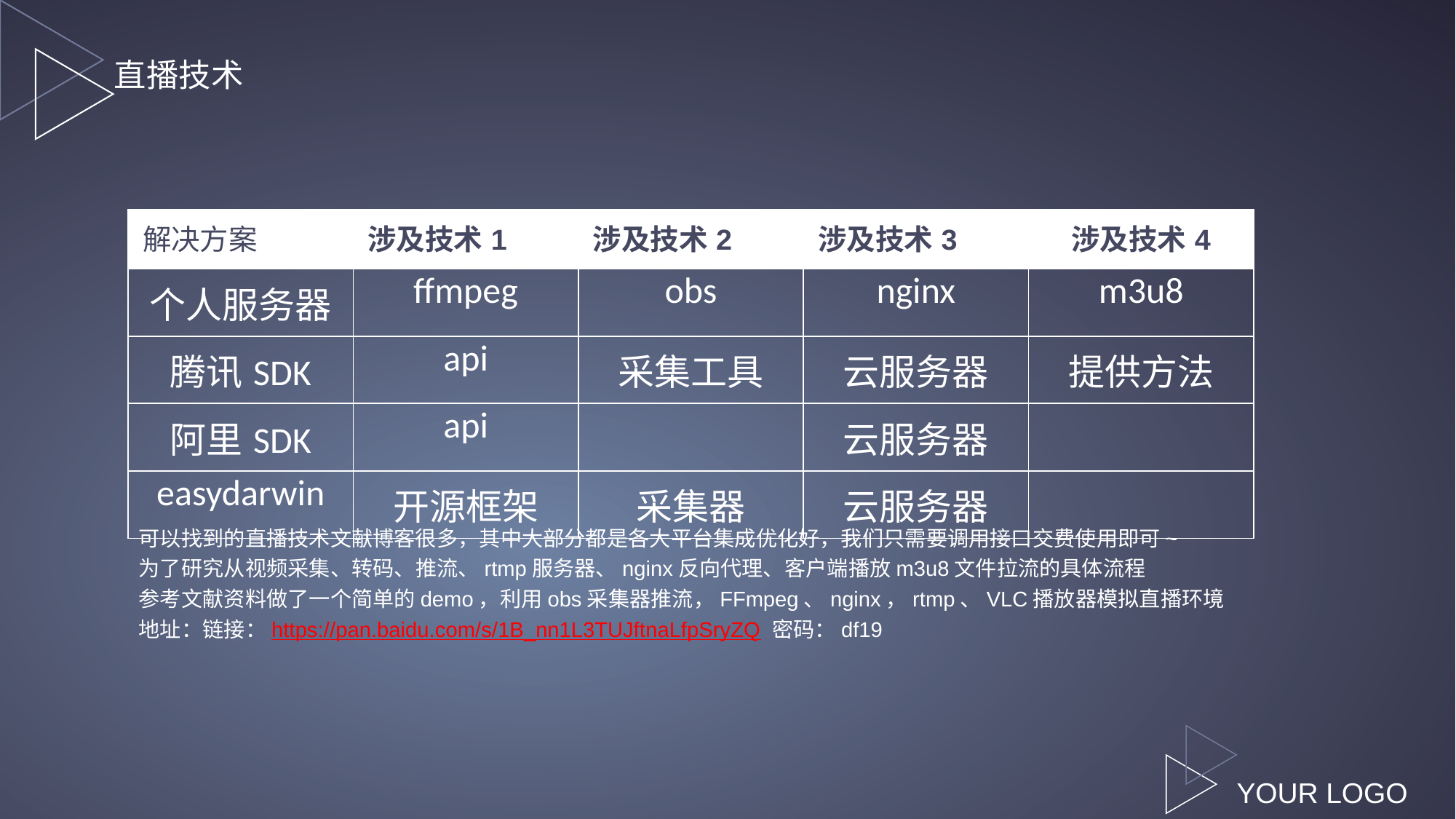

直播技术

| 解决方案 | 涉及技术1 | 涉及技术2 | 涉及技术3 | 涉及技术4 |
| --- | --- | --- | --- | --- |
| 个人服务器 | ffmpeg | obs | nginx | m3u8 |
| 腾讯SDK | api | 采集工具 | 云服务器 | 提供方法 |
| 阿里SDK | api |  | 云服务器 |  |
| easydarwin | 开源框架 | 采集器 | 云服务器 |  |
可以找到的直播技术文献博客很多，其中大部分都是各大平台集成优化好，我们只需要调用接口交费使用即可~
为了研究从视频采集、转码、推流、rtmp服务器、nginx反向代理、客户端播放m3u8文件拉流的具体流程
参考文献资料做了一个简单的demo，利用obs采集器推流，FFmpeg、nginx，rtmp、VLC播放器模拟直播环境
地址：链接：https://pan.baidu.com/s/1B_nn1L3TUJftnaLfpSryZQ 密码：df19